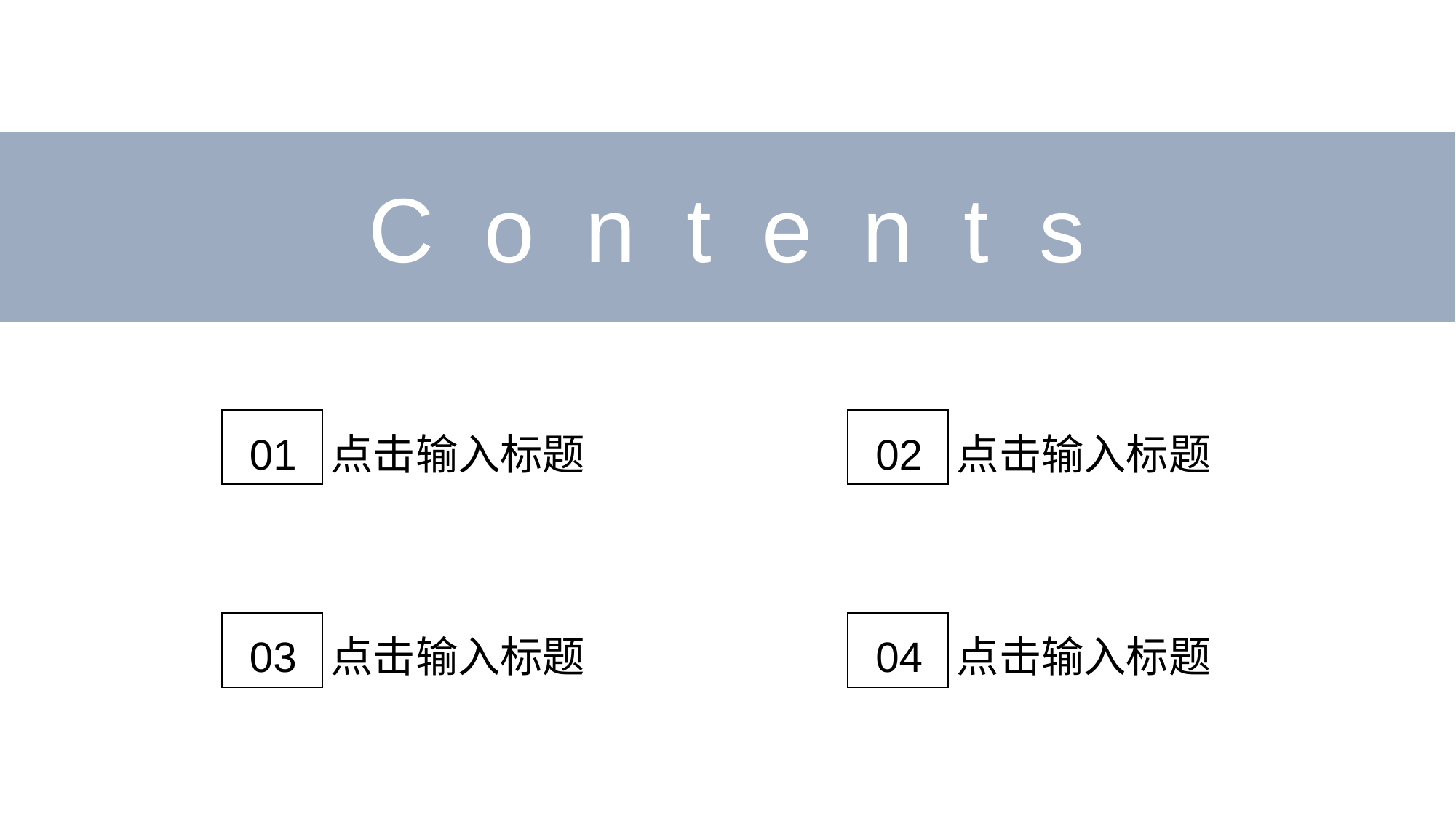

C  o  n  t  e  n  t  s

01  点击输入标题
02  点击输入标题

03  点击输入标题
04  点击输入标题